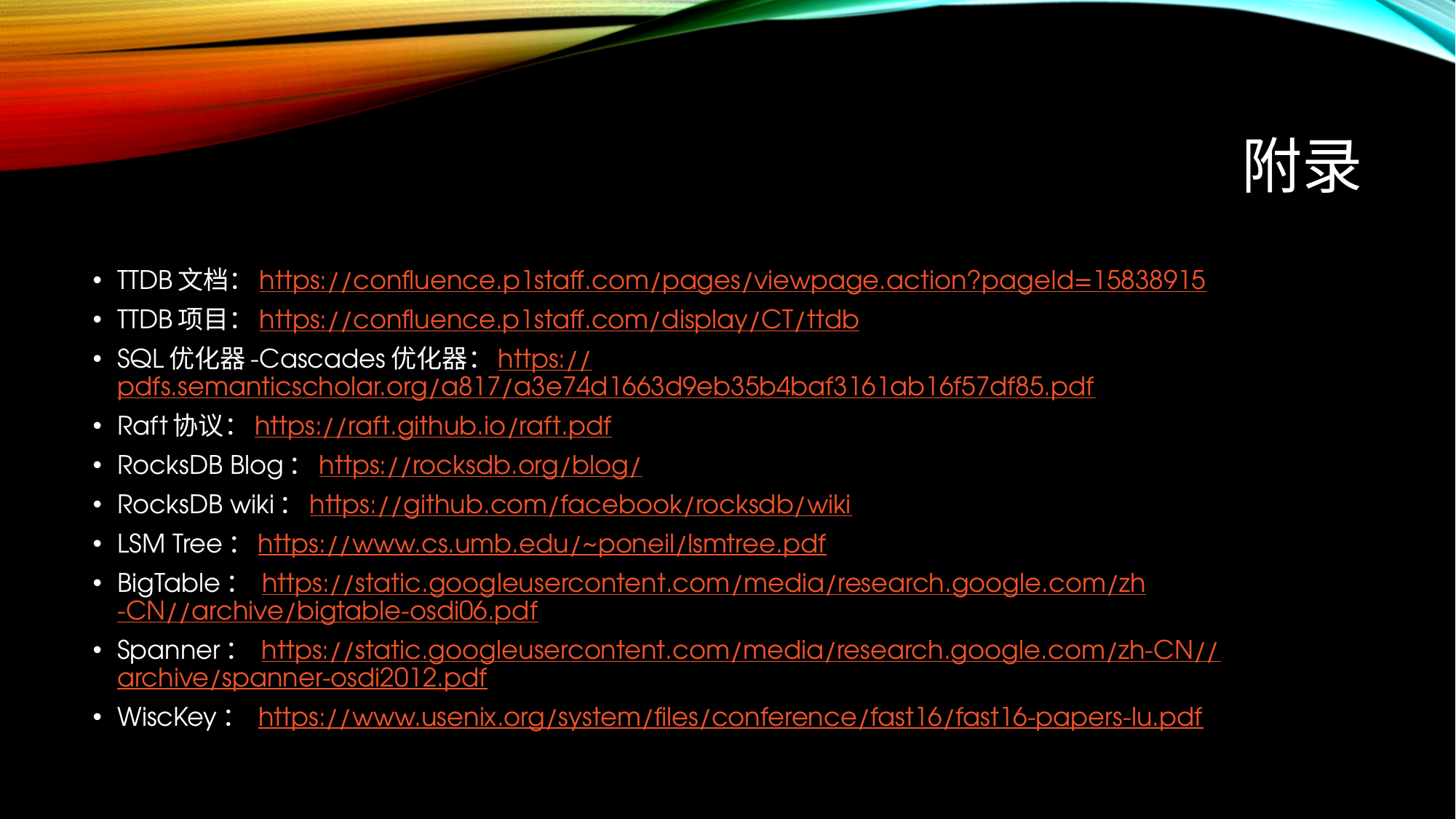

# 附录
TTDB文档：https://confluence.p1staff.com/pages/viewpage.action?pageId=15838915
TTDB项目：https://confluence.p1staff.com/display/CT/ttdb
SQL优化器-Cascades优化器：https://pdfs.semanticscholar.org/a817/a3e74d1663d9eb35b4baf3161ab16f57df85.pdf
Raft协议：https://raft.github.io/raft.pdf
RocksDB Blog：https://rocksdb.org/blog/
RocksDB wiki：https://github.com/facebook/rocksdb/wiki
LSM Tree：https://www.cs.umb.edu/~poneil/lsmtree.pdf
BigTable： https://static.googleusercontent.com/media/research.google.com/zh-CN//archive/bigtable-osdi06.pdf
Spanner： https://static.googleusercontent.com/media/research.google.com/zh-CN//archive/spanner-osdi2012.pdf
WiscKey： https://www.usenix.org/system/files/conference/fast16/fast16-papers-lu.pdf